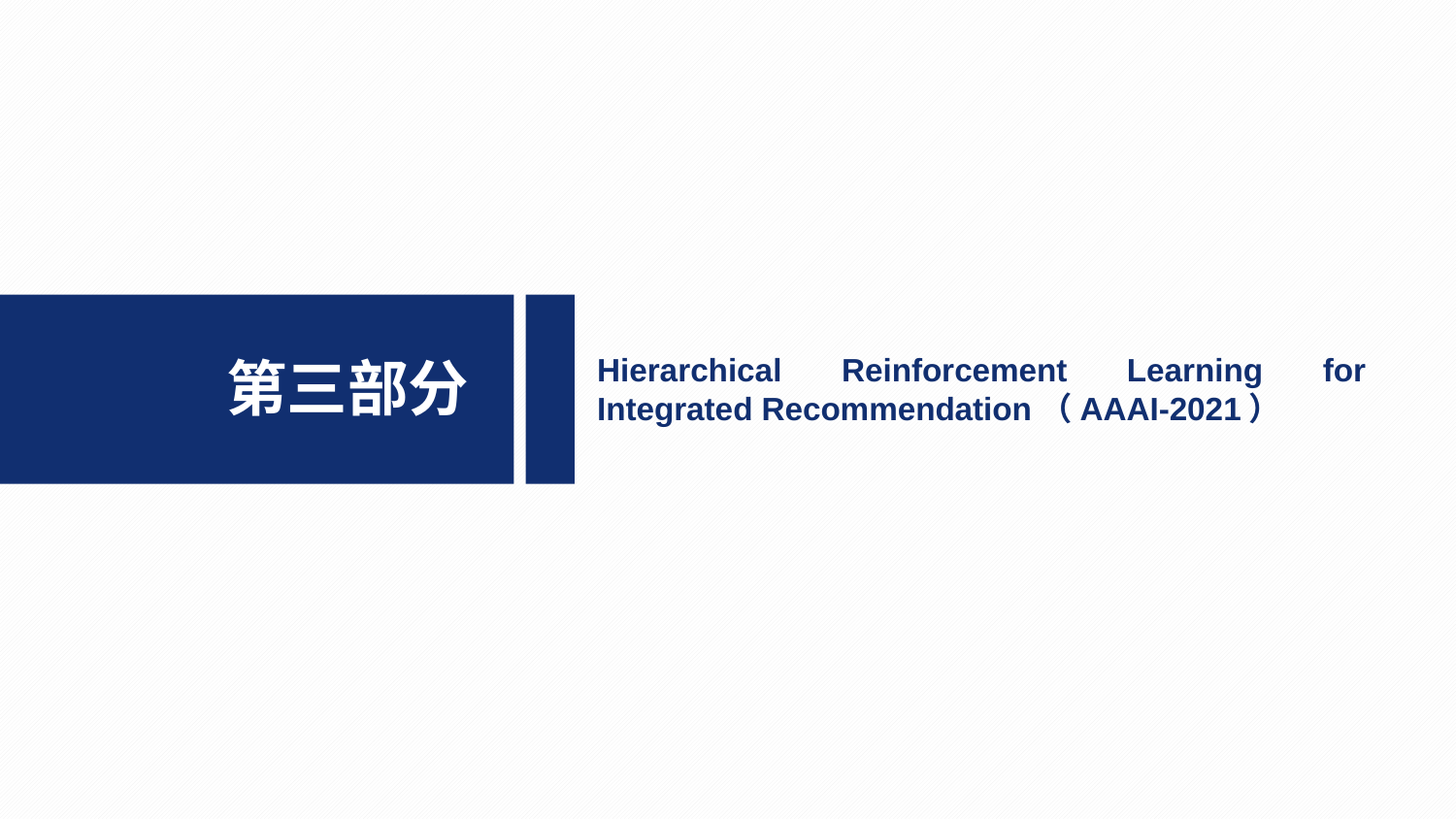

Hierarchical Reinforcement Learning for Integrated Recommendation（AAAI-2021）
第三部分